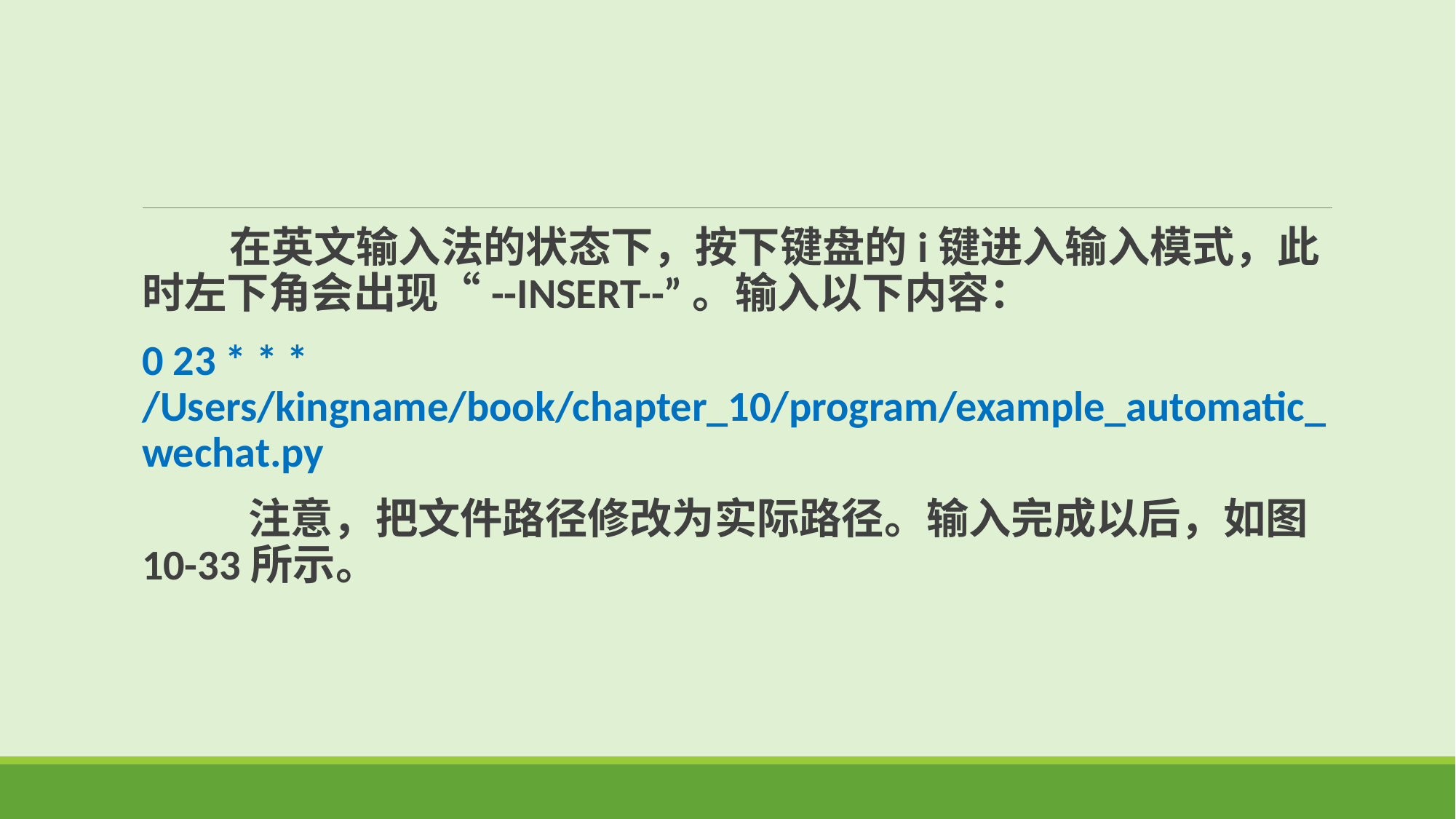

在英文输入法的状态下，按下键盘的i键进入输入模式，此时左下角会出现“--INSERT--”。输入以下内容：
0 23 * * * /Users/kingname/book/chapter_10/program/example_automatic_wechat.py
          注意，把文件路径修改为实际路径。输入完成以后，如图10-33所示。